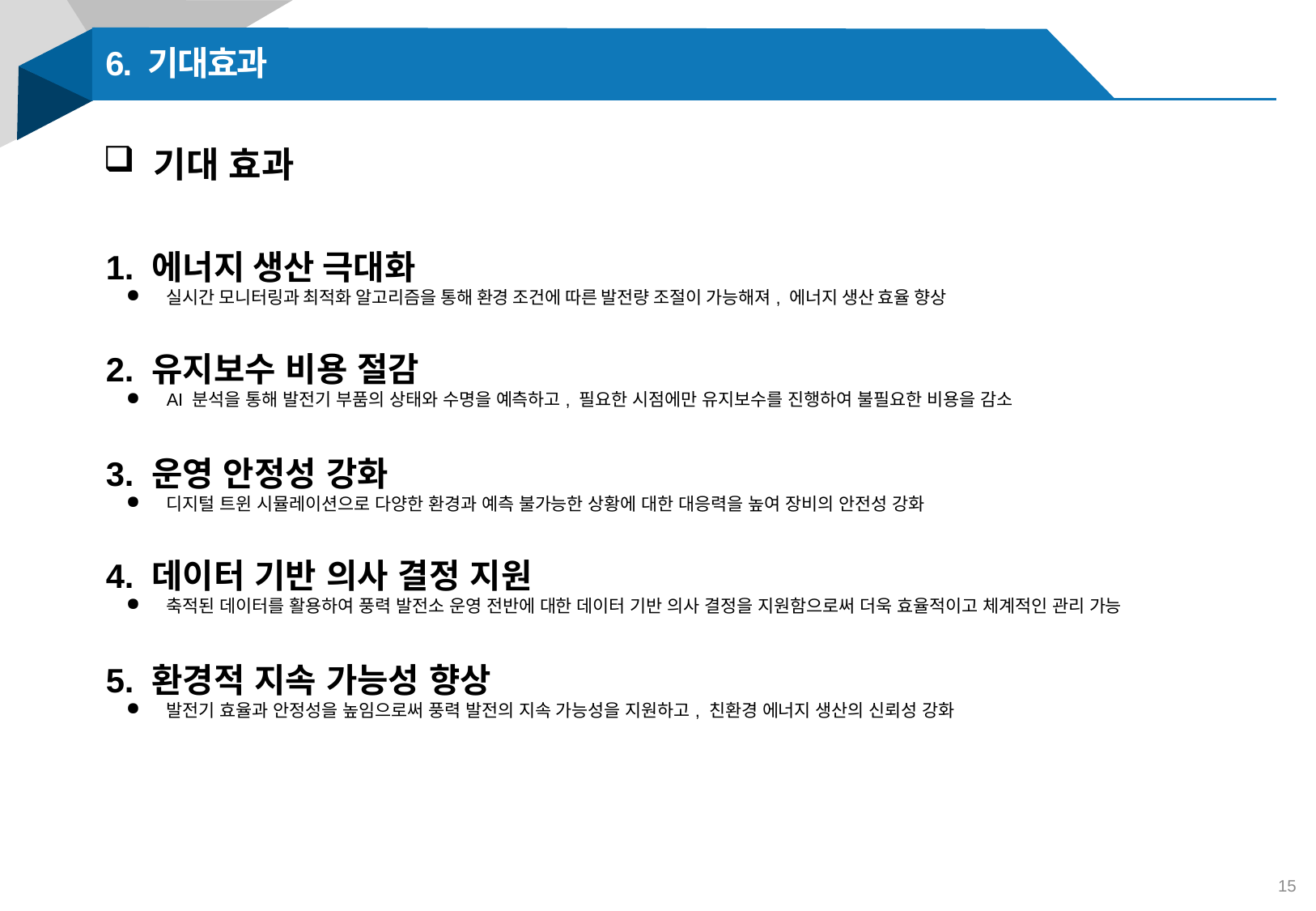

6. 기대효과
 기대 효과
1. 에너지 생산 극대화
실시간 모니터링과 최적화 알고리즘을 통해 환경 조건에 따른 발전량 조절이 가능해져, 에너지 생산 효율 향상

2. 유지보수 비용 절감
AI 분석을 통해 발전기 부품의 상태와 수명을 예측하고, 필요한 시점에만 유지보수를 진행하여 불필요한 비용을 감소

3. 운영 안정성 강화
디지털 트윈 시뮬레이션으로 다양한 환경과 예측 불가능한 상황에 대한 대응력을 높여 장비의 안전성 강화

4. 데이터 기반 의사 결정 지원
축적된 데이터를 활용하여 풍력 발전소 운영 전반에 대한 데이터 기반 의사 결정을 지원함으로써 더욱 효율적이고 체계적인 관리 가능

5. 환경적 지속 가능성 향상
발전기 효율과 안정성을 높임으로써 풍력 발전의 지속 가능성을 지원하고, 친환경 에너지 생산의 신뢰성 강화
15